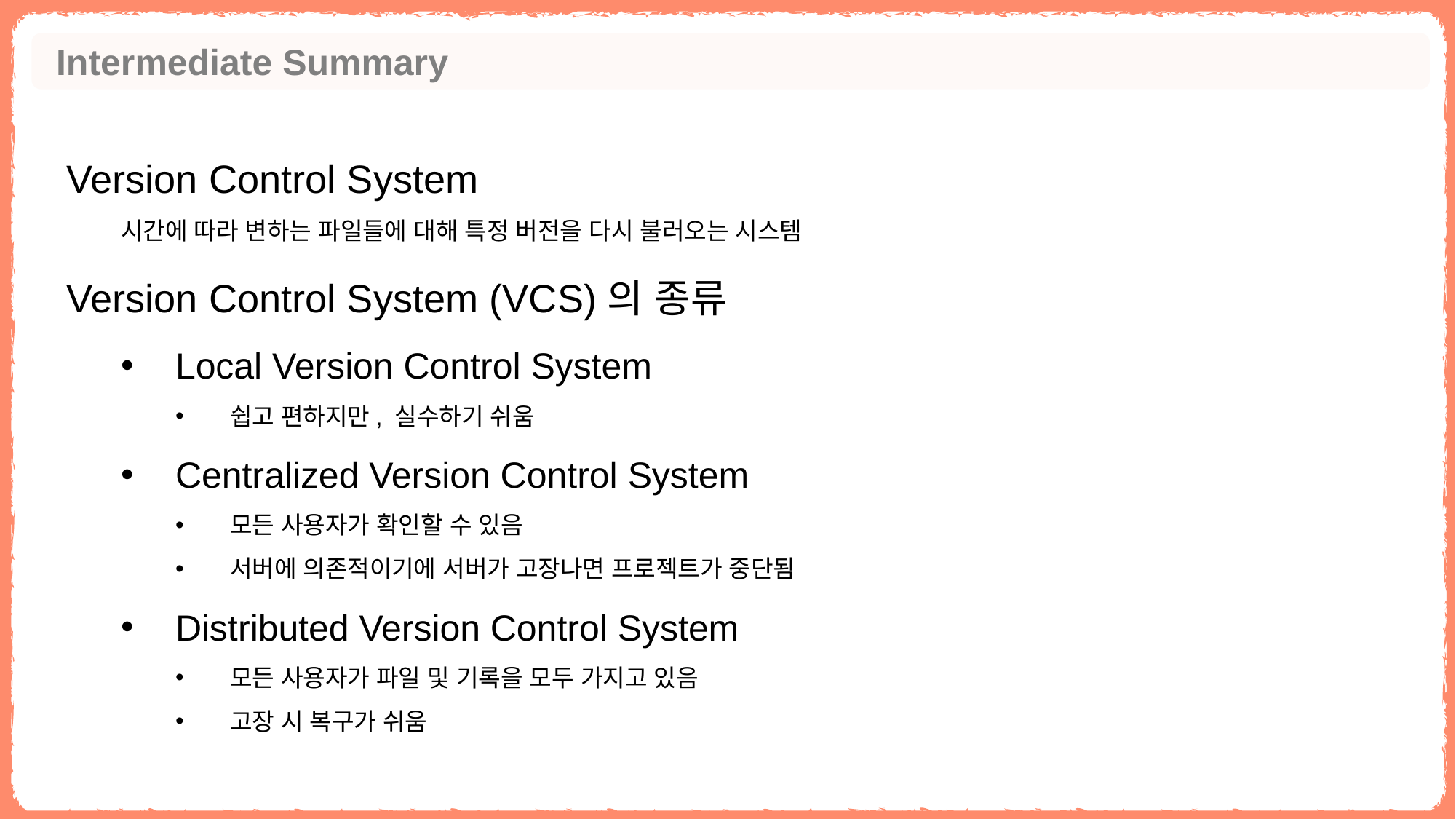

Intermediate Summary
Version Control System
시간에 따라 변하는 파일들에 대해 특정 버전을 다시 불러오는 시스템

Version Control System (VCS)의 종류
Local Version Control System
쉽고 편하지만, 실수하기 쉬움
Centralized Version Control System
모든 사용자가 확인할 수 있음
서버에 의존적이기에 서버가 고장나면 프로젝트가 중단됨
Distributed Version Control System
모든 사용자가 파일 및 기록을 모두 가지고 있음
고장 시 복구가 쉬움